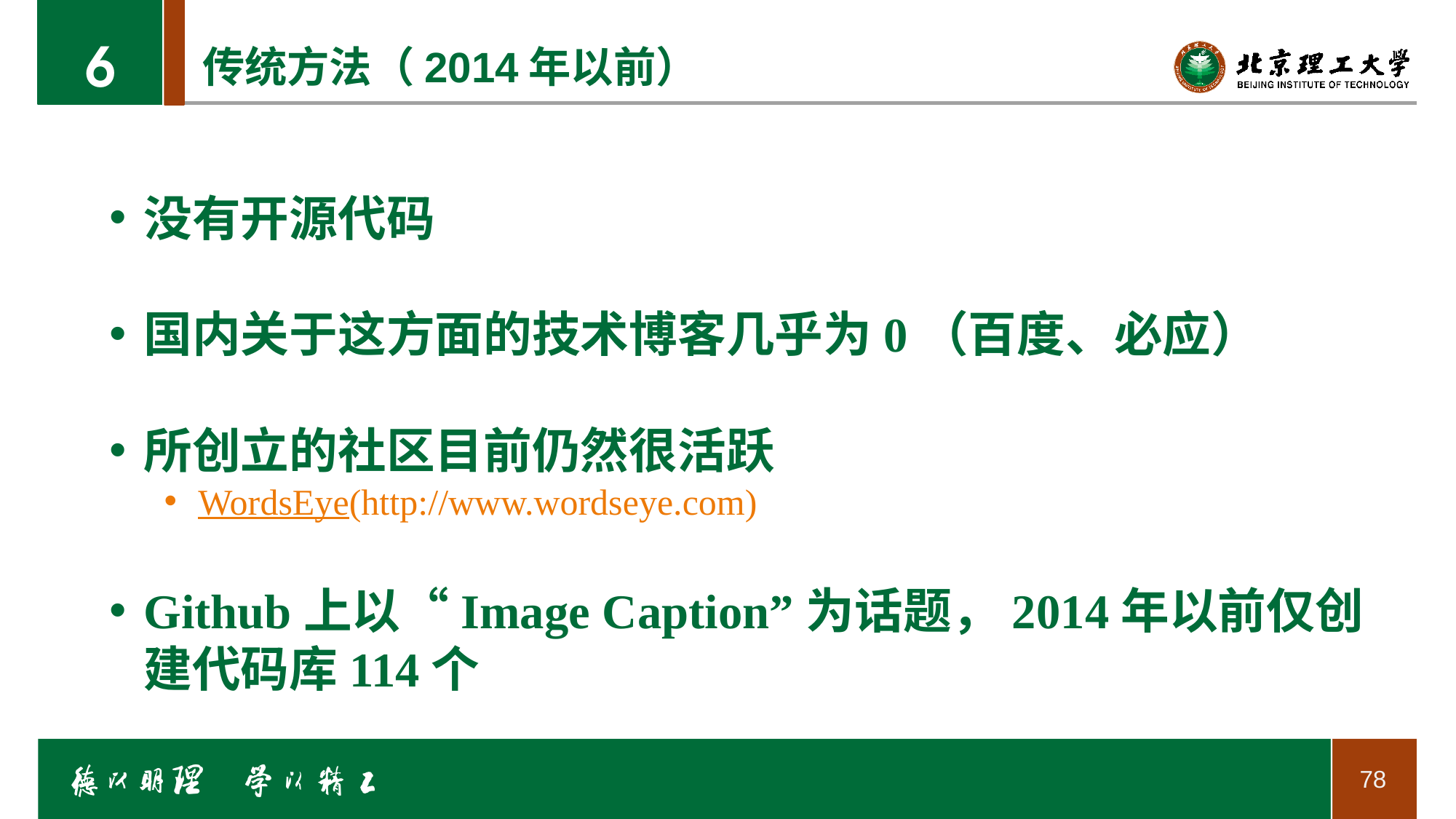

6
传统方法（2014年以前）
没有开源代码

国内关于这方面的技术博客几乎为0（百度、必应）

所创立的社区目前仍然很活跃
WordsEye(http://www.wordseye.com)

Github上以“Image Caption”为话题，2014年以前仅创建代码库114个
78